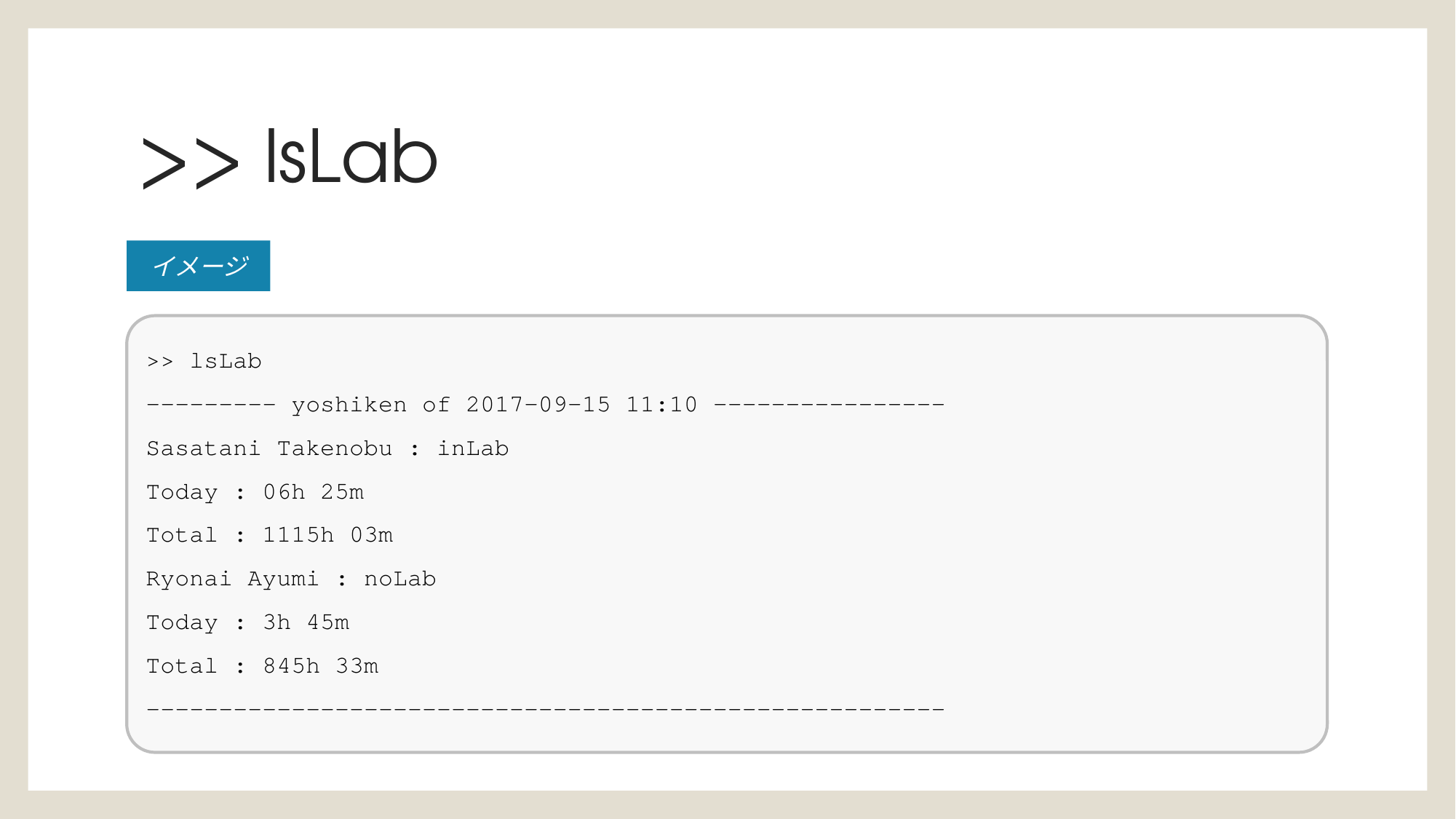

# >> lsLab
イメージ
>> lsLab
--------- yoshiken of 2017-09-15 11:10 ----------------
Sasatani Takenobu : inLab
Today : 06h 25m
Total : 1115h 03m
Ryonai Ayumi : noLab
Today : 3h 45m
Total : 845h 33m
-------------------------------------------------------